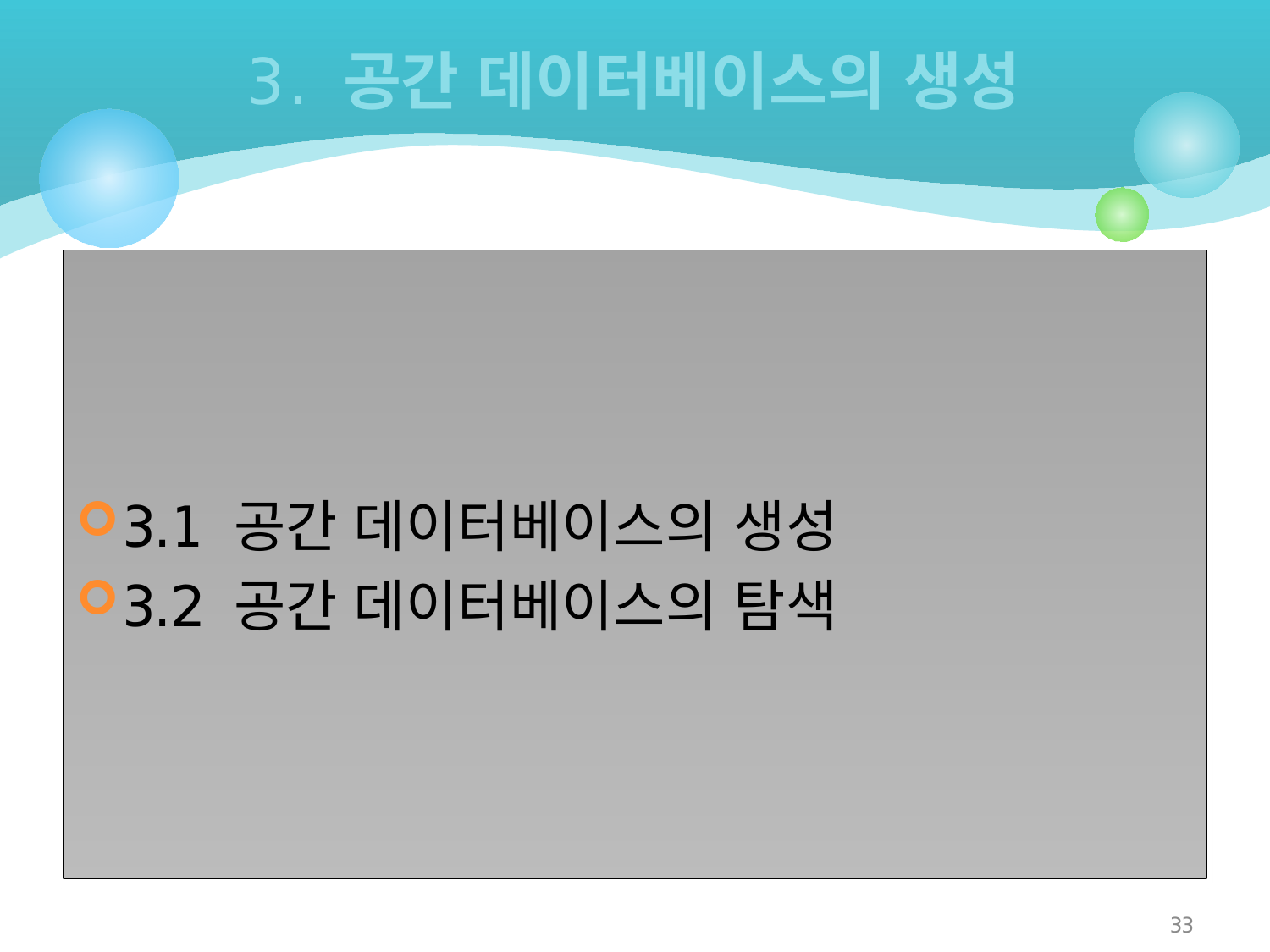

# 3. 공간 데이터베이스의 생성
3.1 공간 데이터베이스의 생성
3.2 공간 데이터베이스의 탐색
33